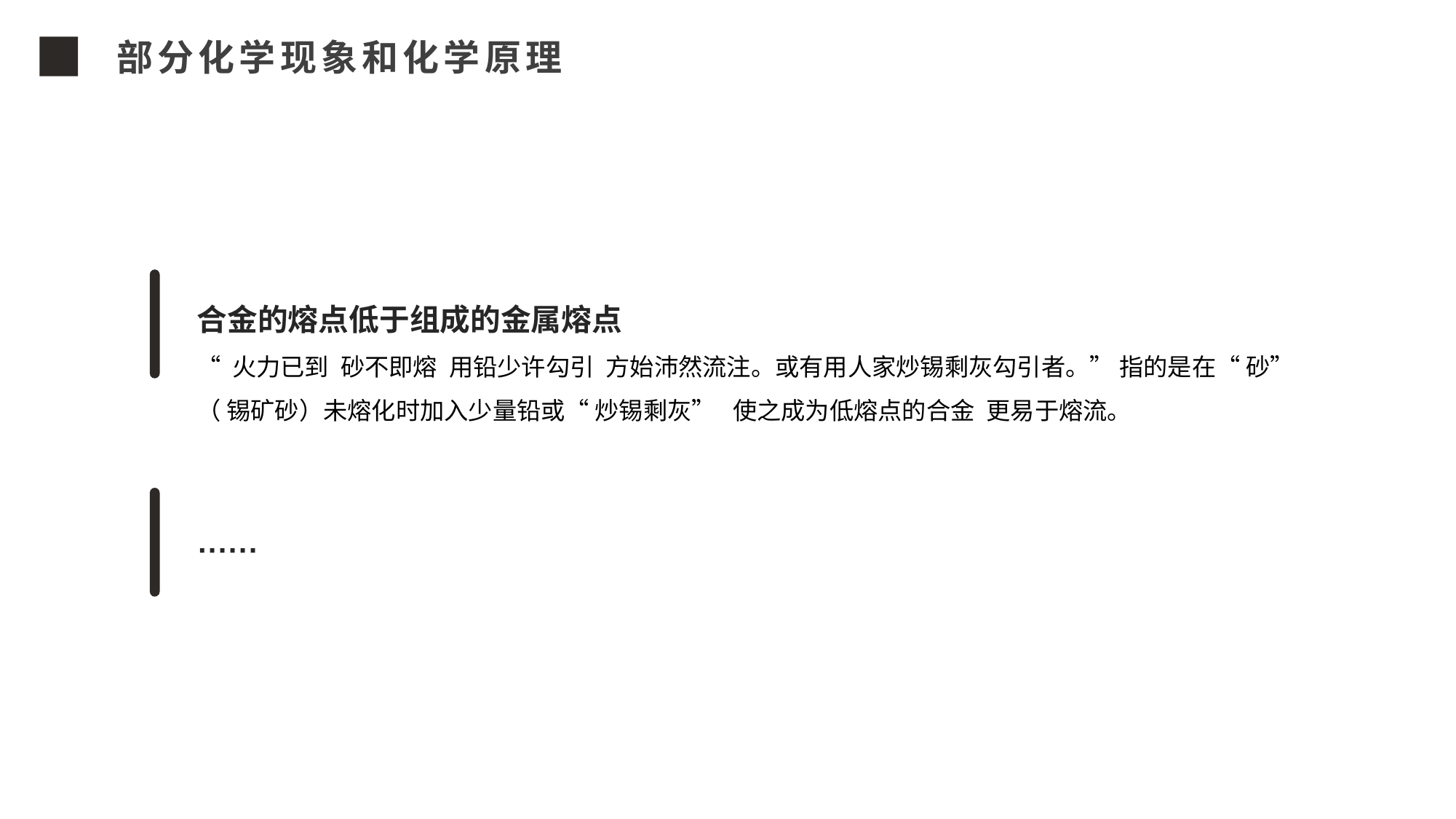

部分化学现象和化学原理

合金的熔点低于组成的金属熔点
“ 火力已到砂不即熔用铅少许勾引方始沛然流注。或有用人家炒锡剩灰勾引者。” 指的是在“ 砂”（ 锡矿砂）未熔化时加入少量铅或“ 炒锡剩灰” 使之成为低熔点的合金更易于熔流。

······